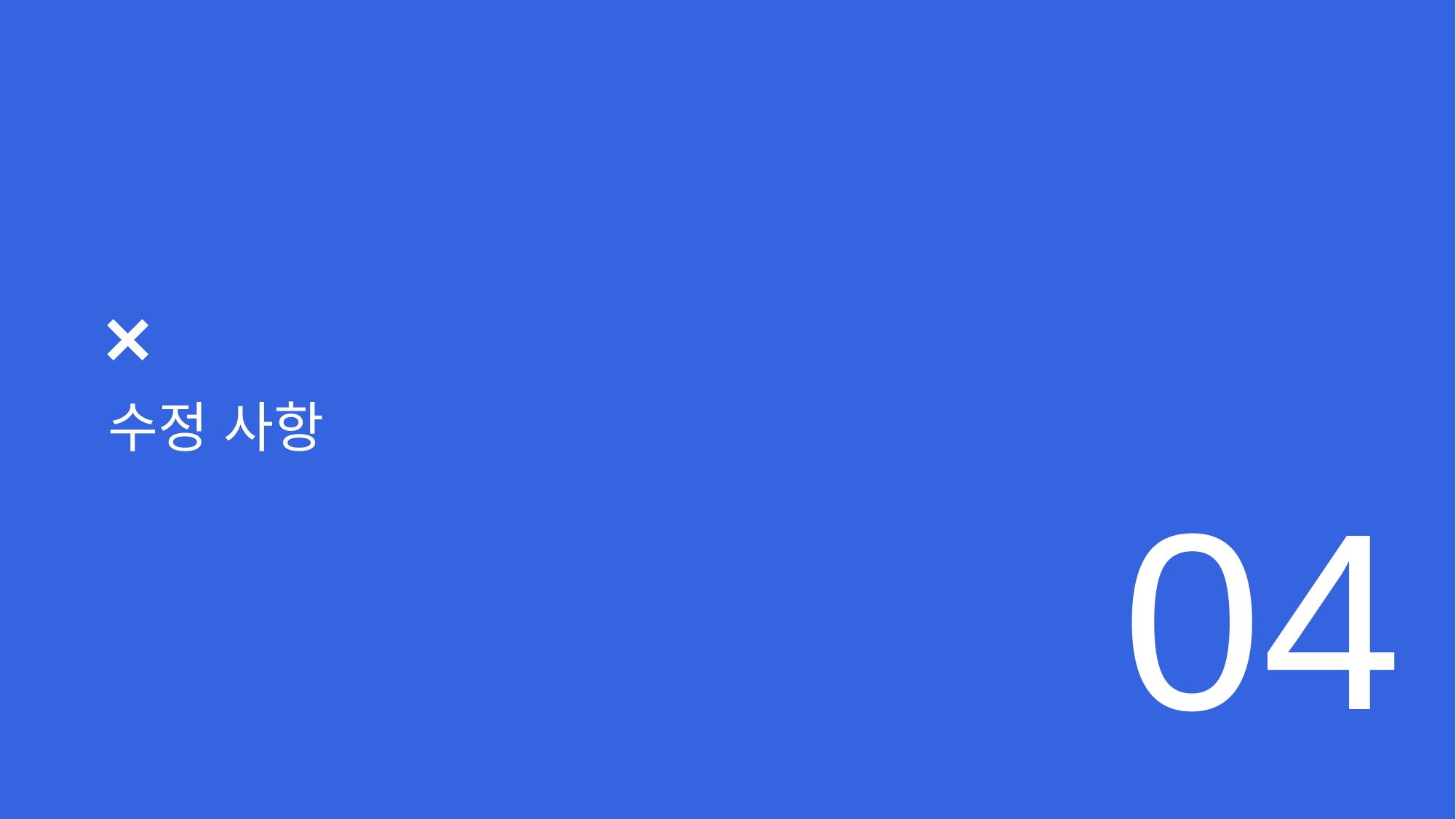

수정 사항
04
기존 계획 대비 수정 사항